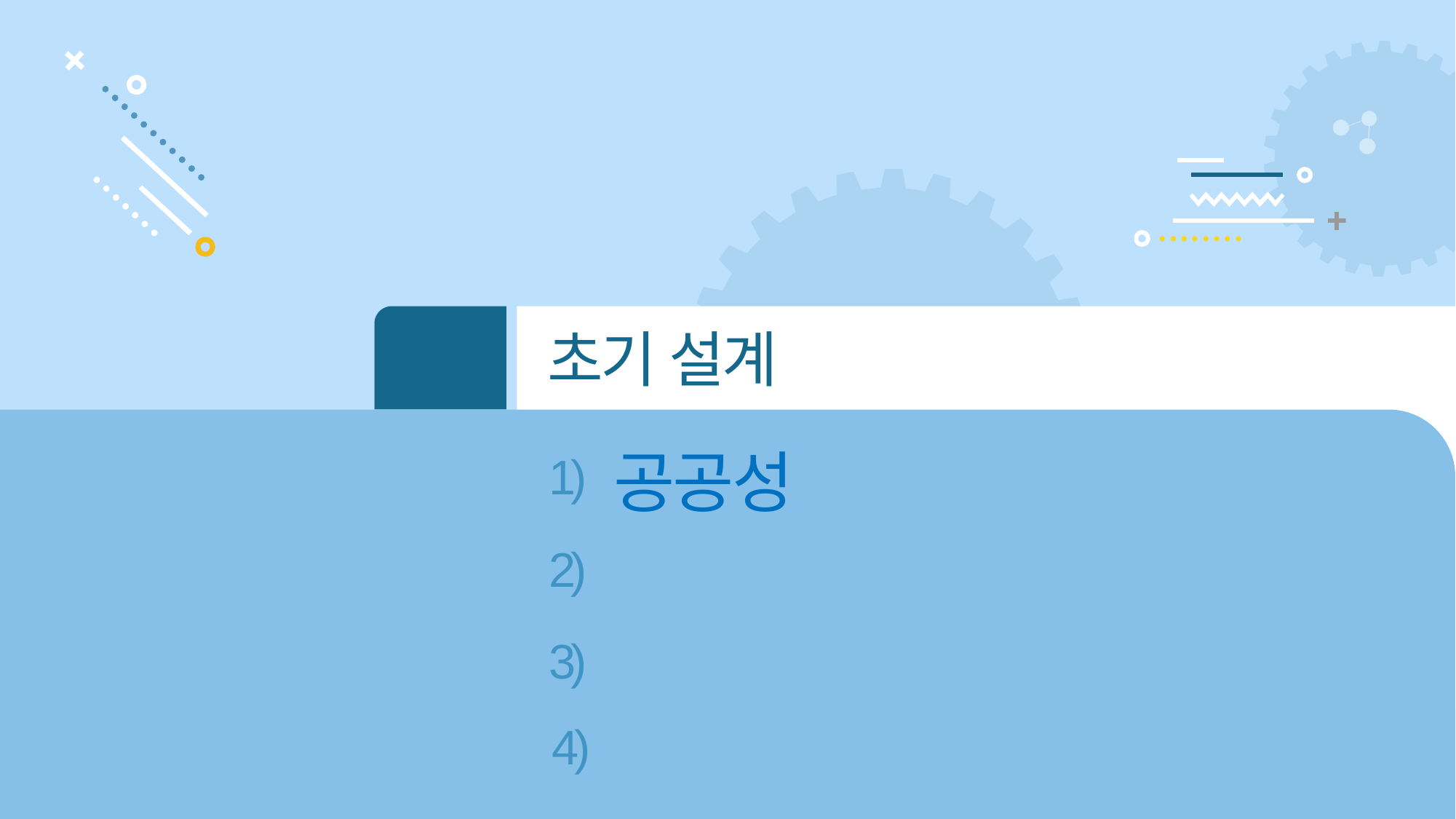

02
초기 설계
공공성
1)
2)
서버 설계
3)
성장성
4)
성장하는 신경망